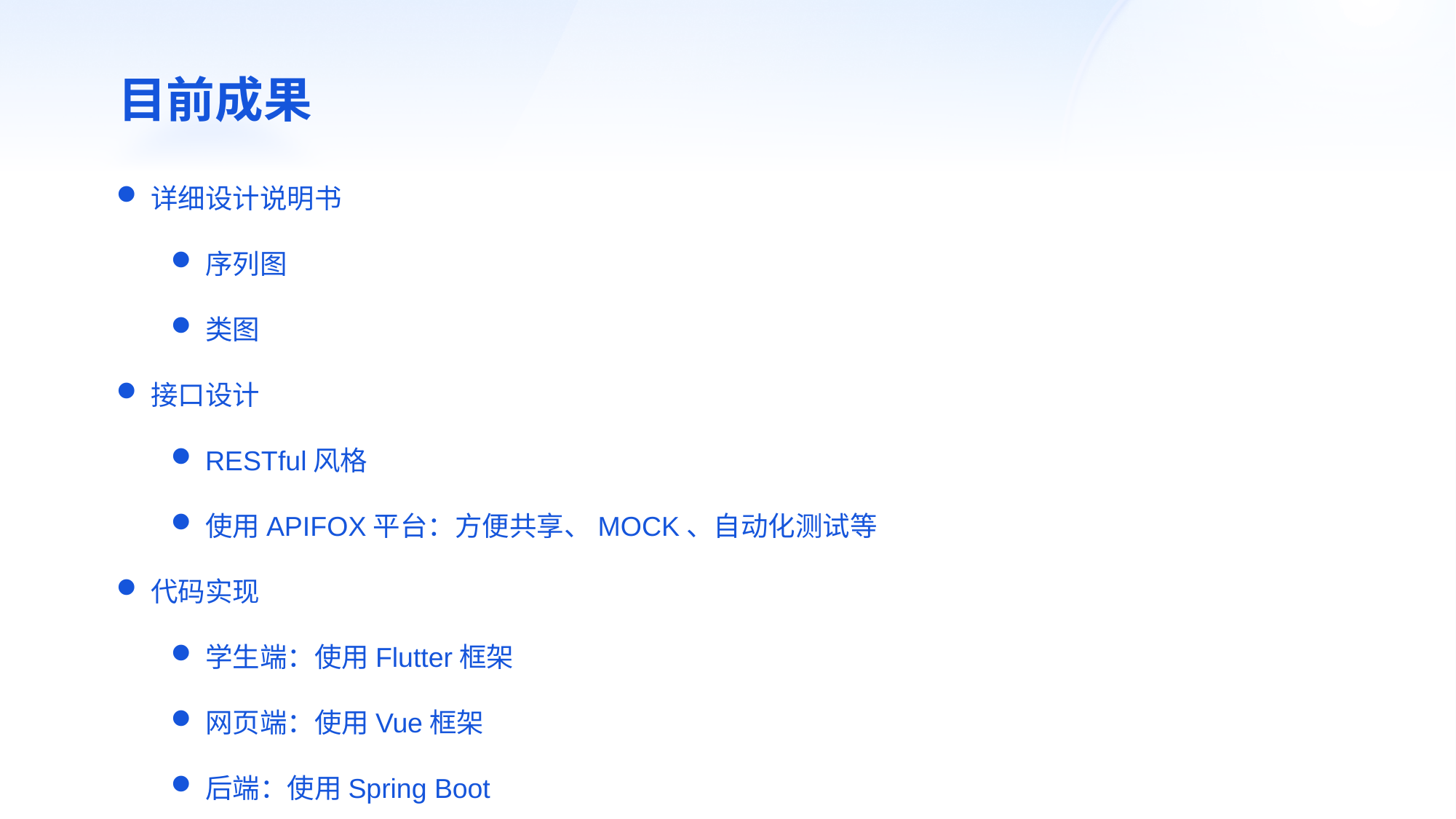

目前成果
详细设计说明书
序列图
类图
接口设计
RESTful风格
使用APIFOX平台：方便共享、MOCK、自动化测试等
代码实现
学生端：使用Flutter框架
网页端：使用Vue框架
后端：使用Spring Boot